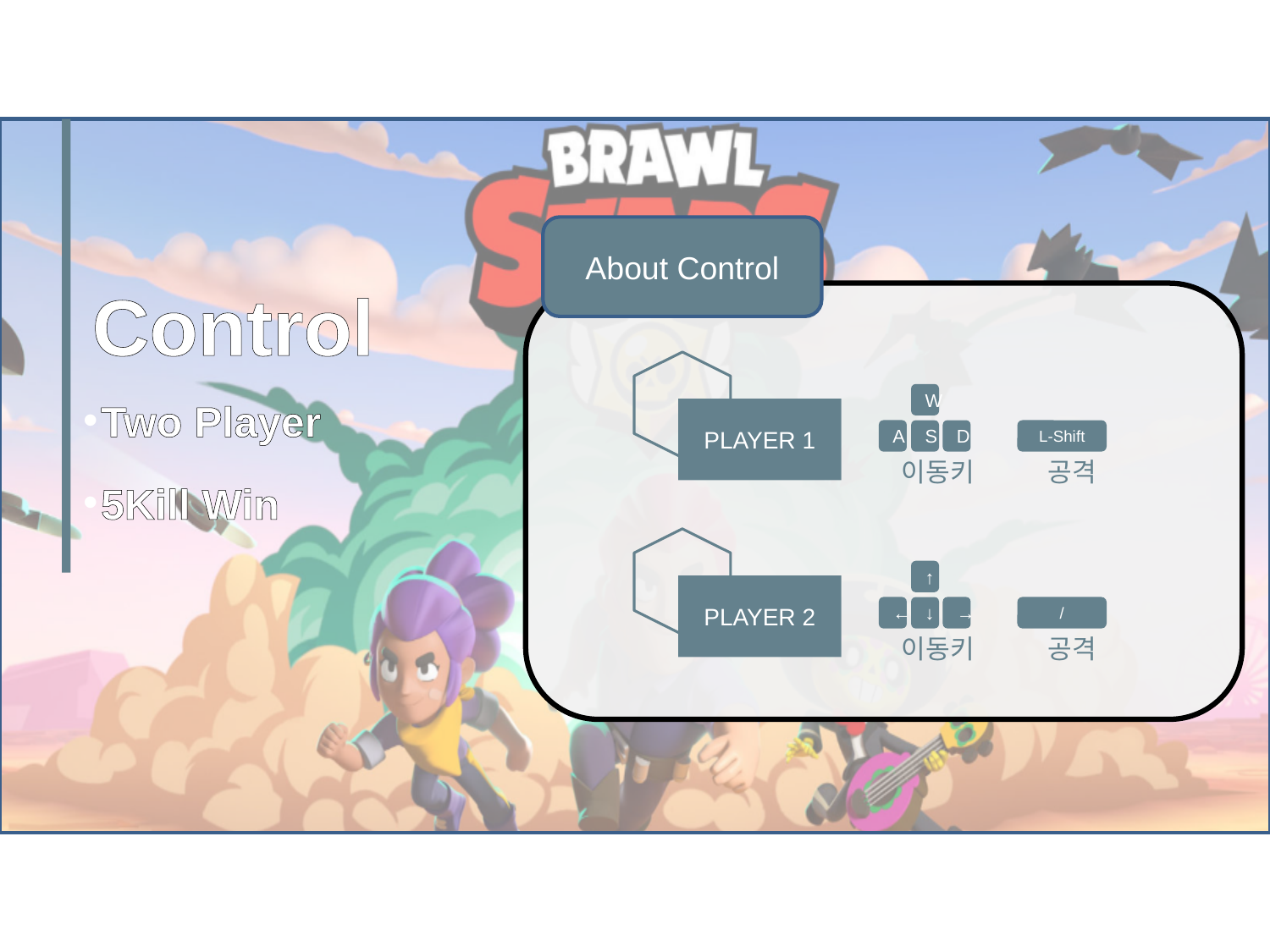

About Control
Control

W
Two Player
PLAYER 1
A
D
L-Shift
S
 이동키
  공격
5Kill Win

↑
PLAYER 2
←
→
/
↓
 이동키
  공격